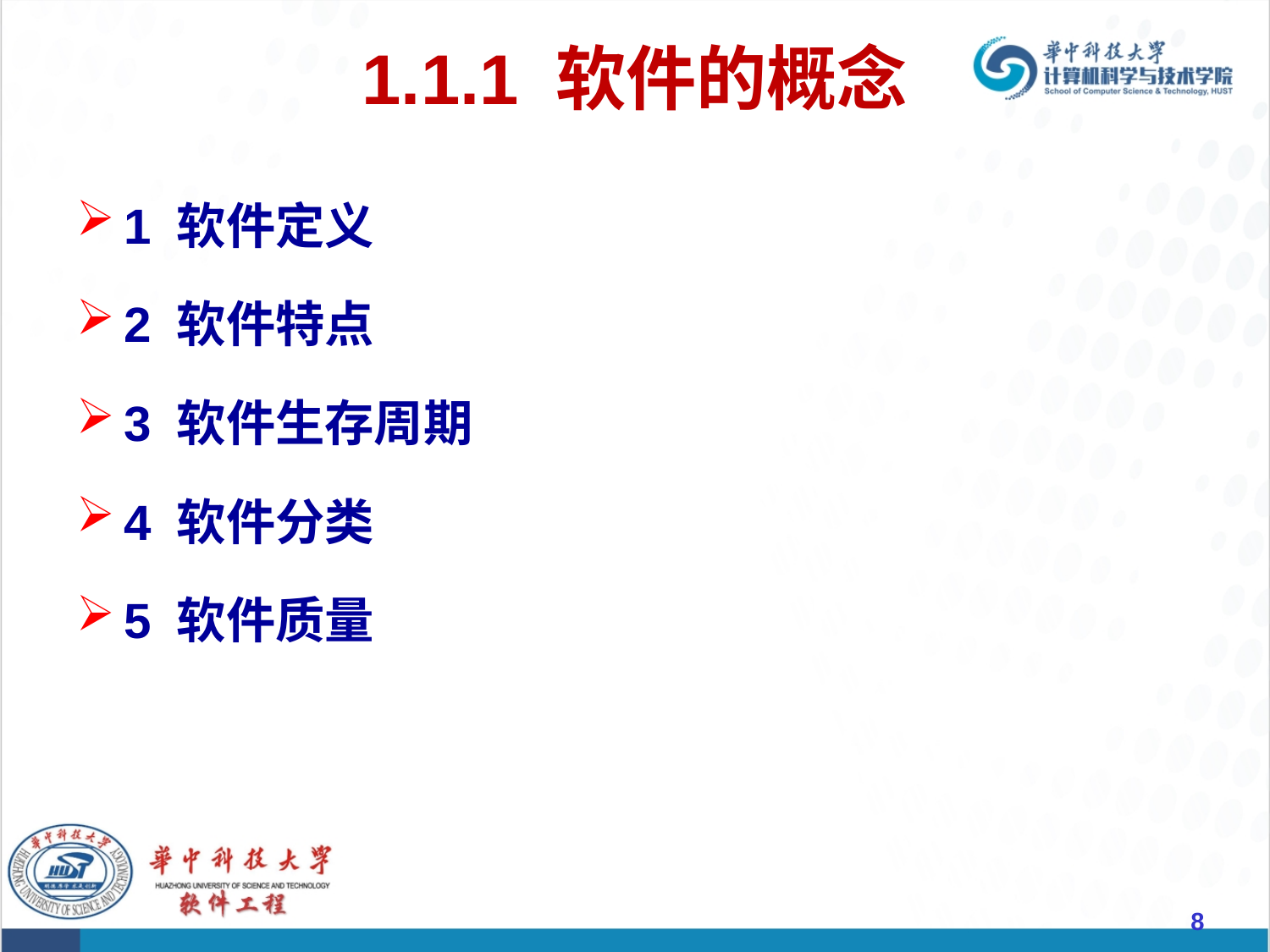

# 1.1.1 软件的概念
1 软件定义
2 软件特点
3 软件生存周期
4 软件分类
5 软件质量
8